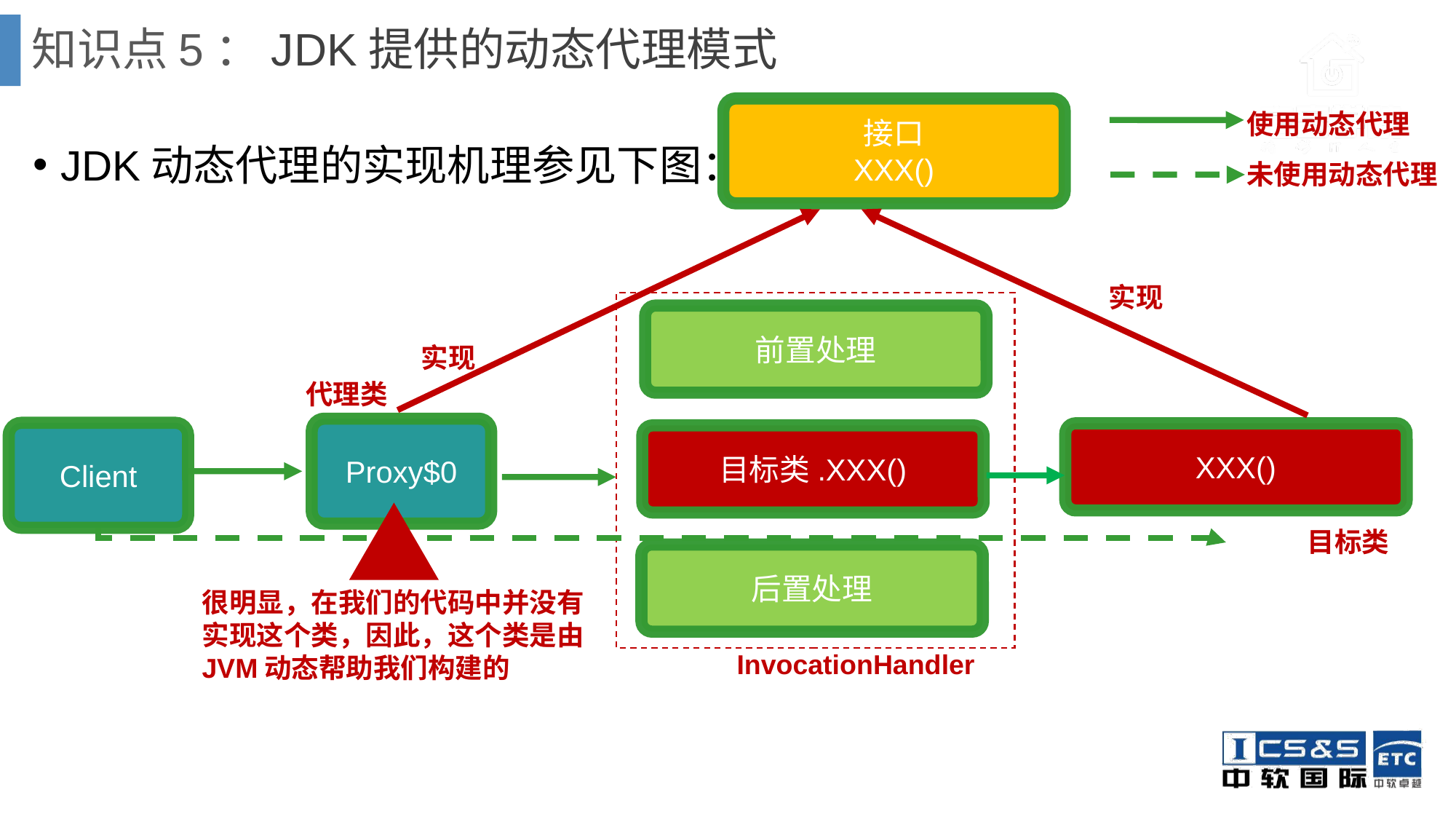

# 知识点5：JDK提供的动态代理模式
接口
XXX()
使用动态代理
JDK动态代理的实现机理参见下图：

未使用动态代理

实现

前置处理
实现
代理类
Proxy$0
Client
XXX()
目标类.XXX()

目标类
后置处理
很明显，在我们的代码中并没有实现这个类，因此，这个类是由JVM动态帮助我们构建的
InvocationHandler